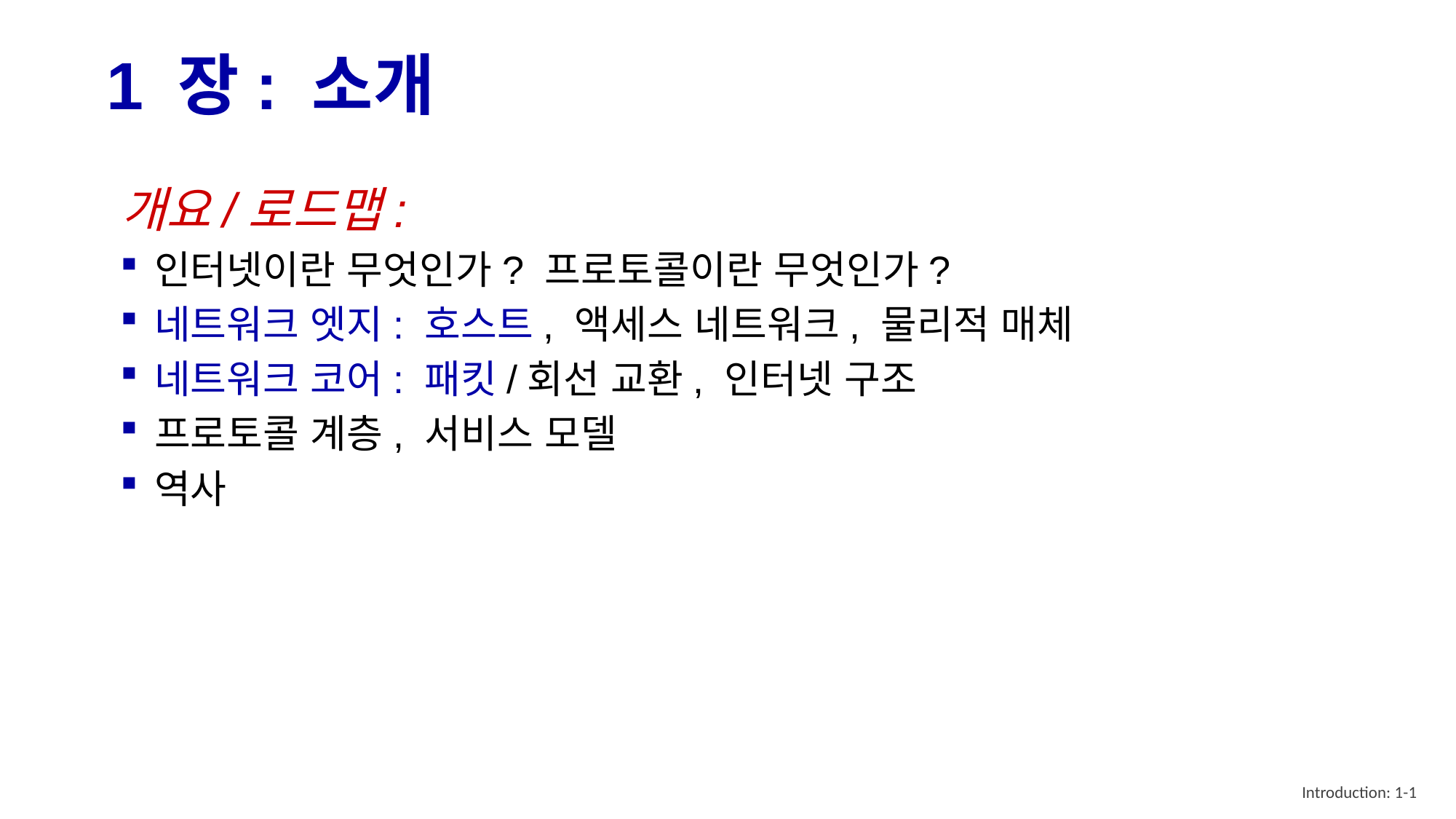

# 1 장: 소개
개요/로드맵:
인터넷이란 무엇인가? 프로토콜이란 무엇인가?
네트워크 엣지: 호스트, 액세스 네트워크, 물리적 매체
네트워크 코어: 패킷/회선 교환, 인터넷 구조
프로토콜 계층, 서비스 모델
역사

Introduction: 1-1